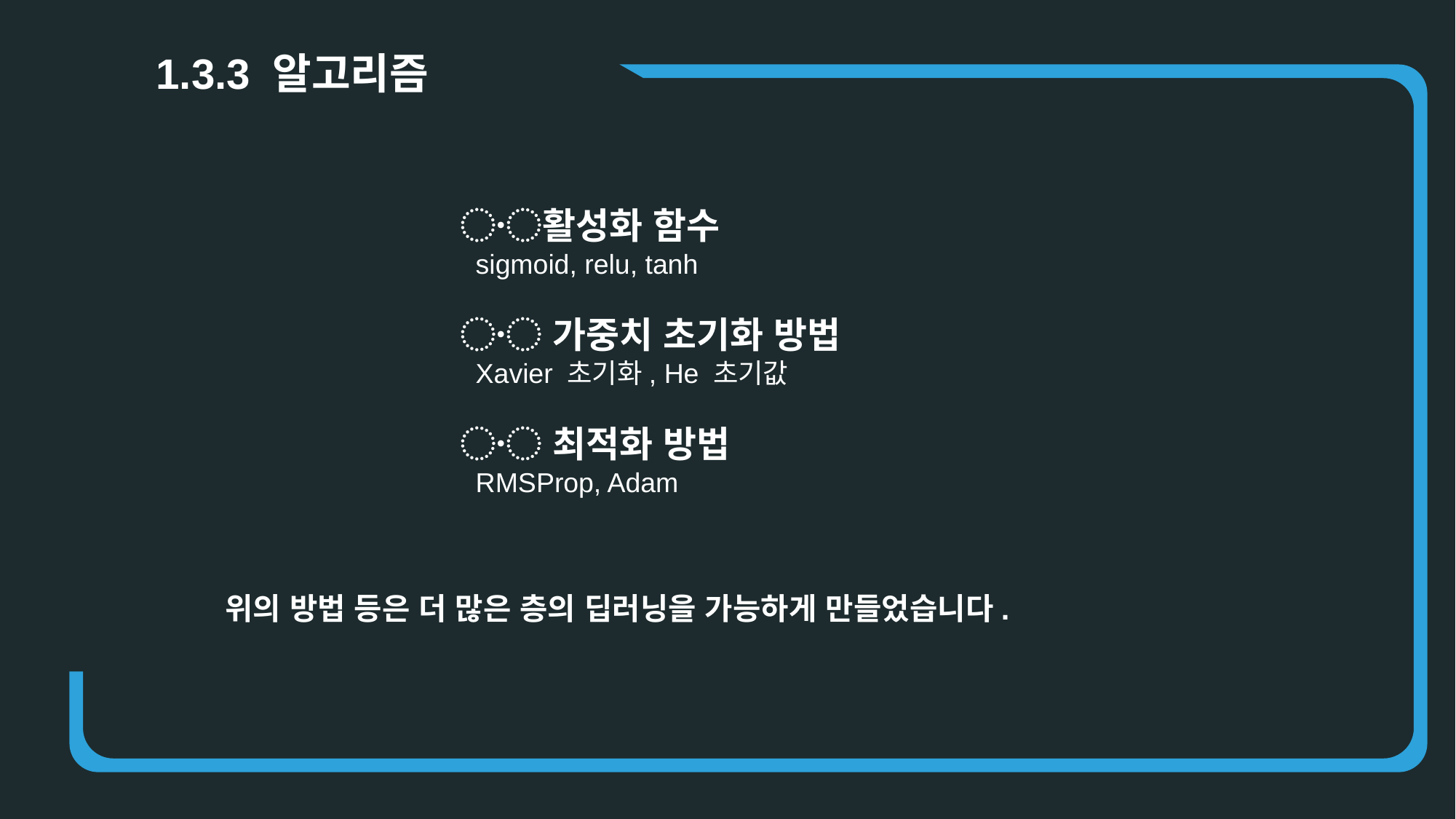

1.3.3 알고리즘

〮활성화 함수
  sigmoid, relu, tanh

〮 가중치 초기화 방법
  Xavier 초기화, He 초기값

〮 최적화 방법
  RMSProp, Adam

위의 방법 등은 더 많은 층의 딥러닝을 가능하게 만들었습니다.